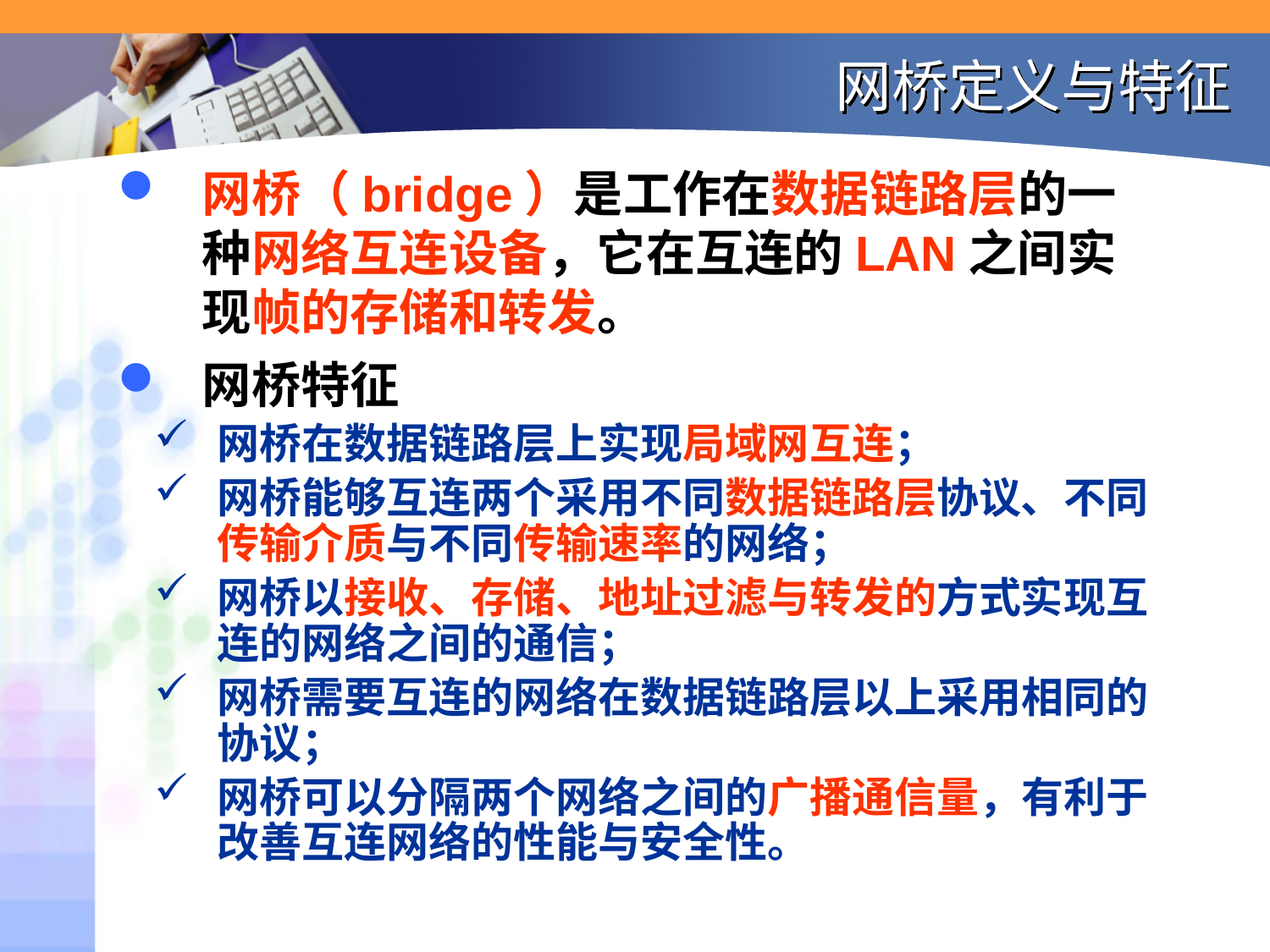

# 网桥定义与特征
网桥（bridge）是工作在数据链路层的一种网络互连设备，它在互连的LAN之间实现帧的存储和转发。
网桥特征
网桥在数据链路层上实现局域网互连；
网桥能够互连两个采用不同数据链路层协议、不同传输介质与不同传输速率的网络；
网桥以接收、存储、地址过滤与转发的方式实现互连的网络之间的通信；
网桥需要互连的网络在数据链路层以上采用相同的协议；
网桥可以分隔两个网络之间的广播通信量，有利于改善互连网络的性能与安全性。